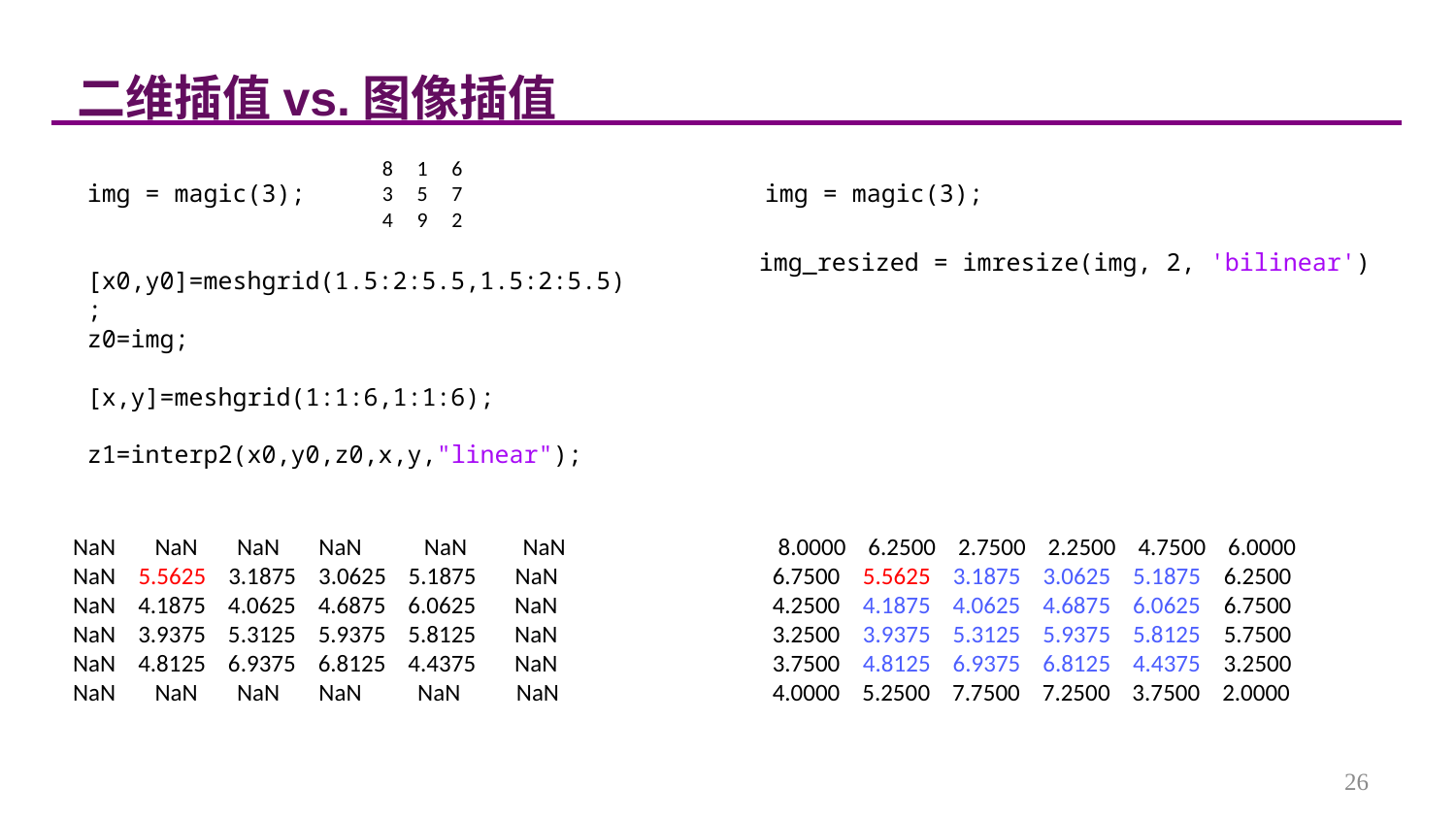

二维插值vs.图像插值
 8     1     6
 3     5     7
 4     9     2
img = magic(3);

[x0,y0]=meshgrid(1.5:2:5.5,1.5:2:5.5);
z0=img;

[x,y]=meshgrid(1:1:6,1:1:6);

z1=interp2(x0,y0,z0,x,y,"linear");
img = magic(3);

img_resized = imresize(img, 2, 'bilinear')
 8.0000    6.2500    2.7500    2.2500    4.7500    6.0000
6.7500    5.5625    3.1875    3.0625    5.1875    6.2500
4.2500    4.1875    4.0625    4.6875    6.0625    6.7500
3.2500    3.9375    5.3125    5.9375    5.8125    5.7500
3.7500    4.8125    6.9375    6.8125    4.4375    3.2500
4.0000    5.2500    7.7500    7.2500    3.7500    2.0000
NaN       NaN       NaN       NaN           NaN          NaN
NaN    5.5625    3.1875    3.0625    5.1875       NaN
NaN    4.1875    4.0625    4.6875    6.0625       NaN
NaN    3.9375    5.3125    5.9375    5.8125       NaN
NaN    4.8125    6.9375    6.8125    4.4375       NaN
NaN       NaN       NaN       NaN          NaN          NaN
26